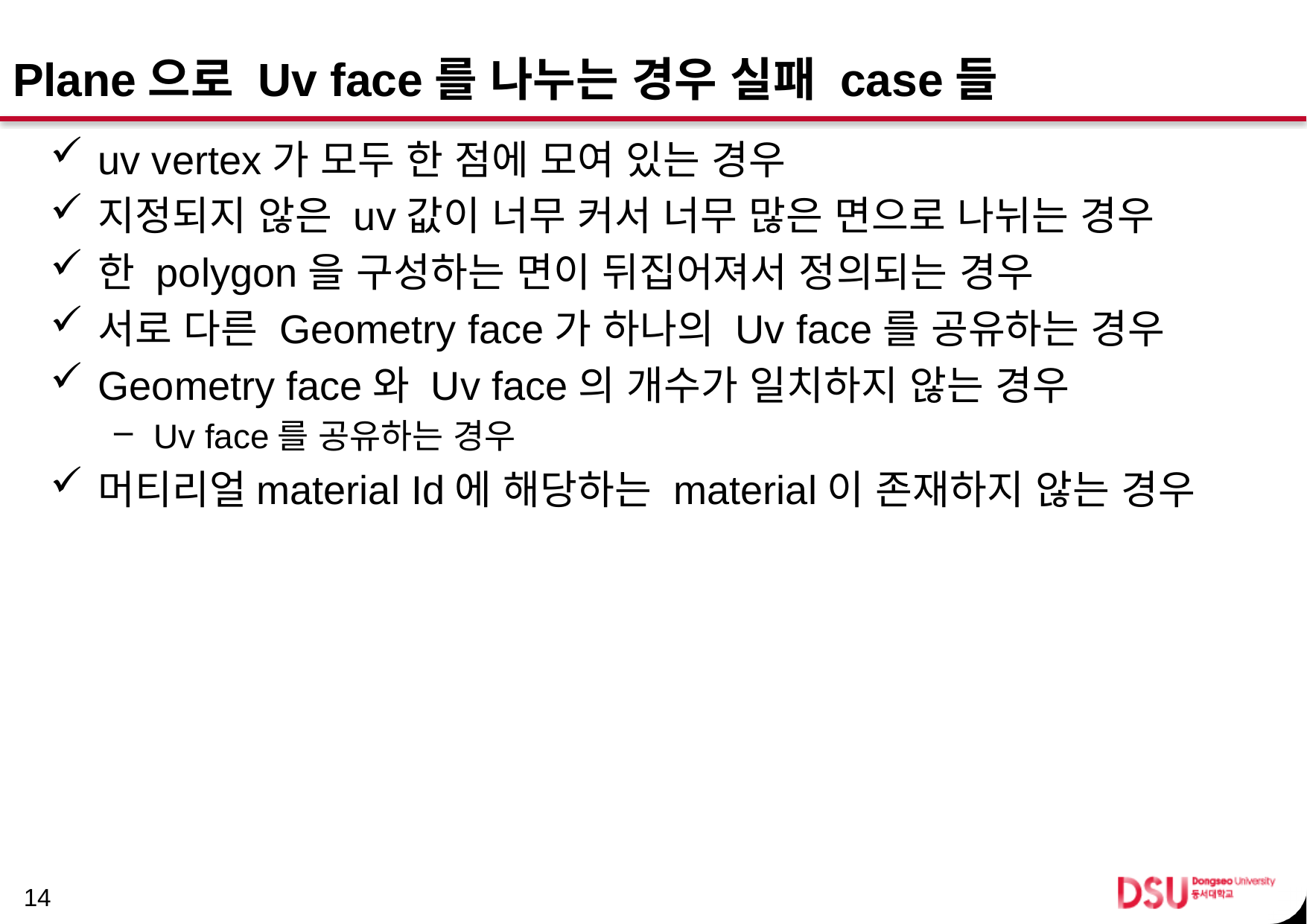

# Plane으로 Uv face를 나누는 경우 실패 case들
uv vertex가 모두 한 점에 모여 있는 경우
지정되지 않은 uv값이 너무 커서 너무 많은 면으로 나뉘는 경우
한 polygon을 구성하는 면이 뒤집어져서 정의되는 경우
서로 다른 Geometry face가 하나의 Uv face를 공유하는 경우
Geometry face와 Uv face의 개수가 일치하지 않는 경우
Uv face를 공유하는 경우
머티리얼material Id에 해당하는 material이 존재하지 않는 경우
14